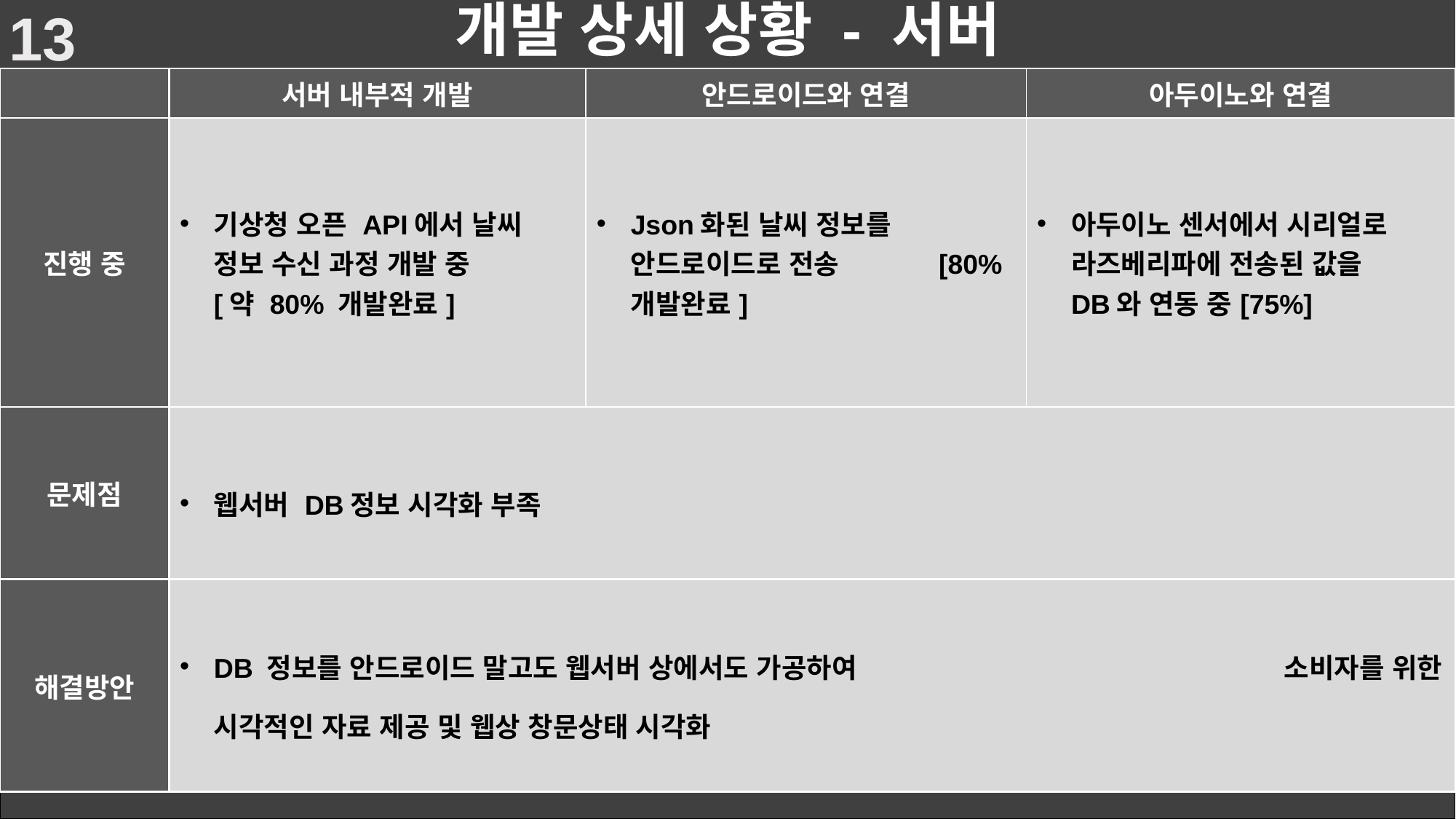

13
# 개발 상세 상황 - 서버

|  | 서버 내부적 개발 | 안드로이드와 연결 | 아두이노와 연결 |
| --- | --- | --- | --- |
| 진행 중 | 기상청 오픈 API에서 날씨 정보 수신 과정 개발 중 [약 80% 개발완료] | Json화된 날씨 정보를 안드로이드로 전송 [80%개발완료] | 아두이노 센서에서 시리얼로 라즈베리파에 전송된 값을 DB와 연동 중[75%] |
| 문제점 | 웹서버 DB정보 시각화 부족 |  |  |
| 해결방안 | DB 정보를 안드로이드 말고도 웹서버 상에서도 가공하여 소비자를 위한 시각적인 자료 제공 및 웹상 창문상태 시각화 |  |  |